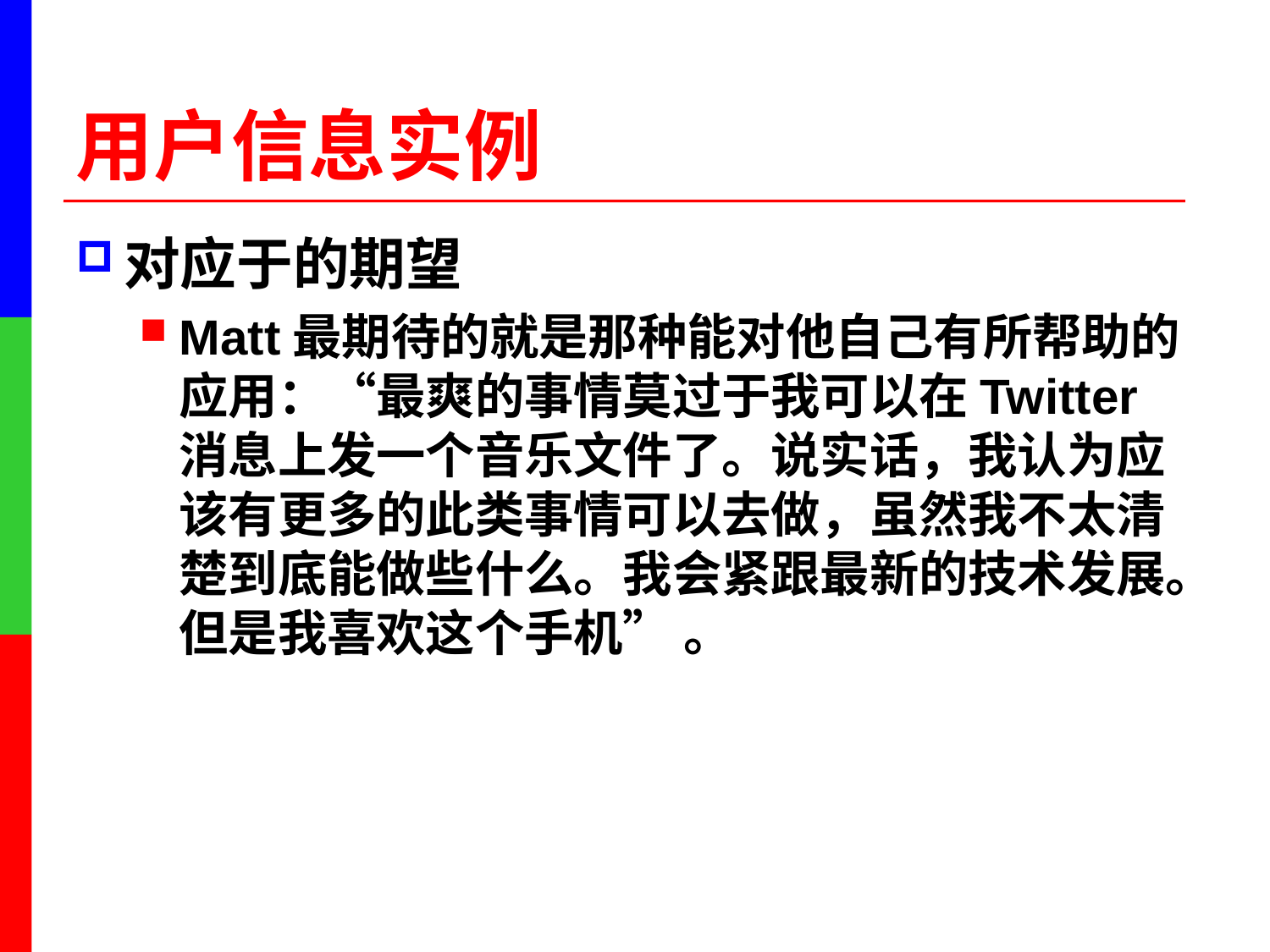

# 用户信息实例
对应于的期望
Matt最期待的就是那种能对他自己有所帮助的应用：“最爽的事情莫过于我可以在Twitter消息上发一个音乐文件了。说实话，我认为应该有更多的此类事情可以去做，虽然我不太清楚到底能做些什么。我会紧跟最新的技术发展。但是我喜欢这个手机” 。